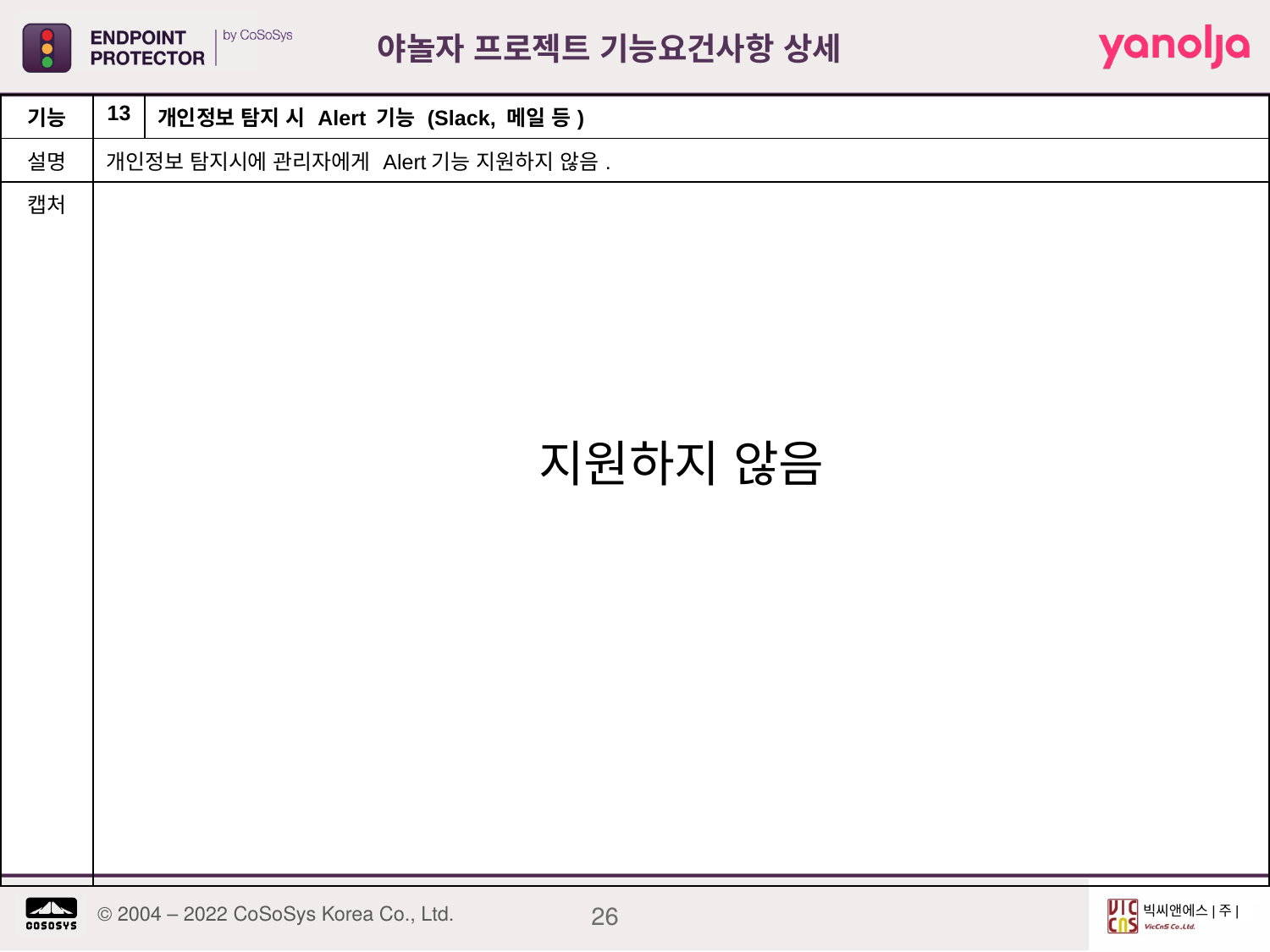

야놀자 프로젝트 기능요건사항 상세
| 기능 | 13 | 개인정보 탐지 시 Alert 기능 (Slack, 메일 등) |
| --- | --- | --- |
| 설명 | 개인정보 탐지시에 관리자에게 Alert기능 지원하지 않음. |  |
| 캡처 | 지원하지 않음 |  |
26